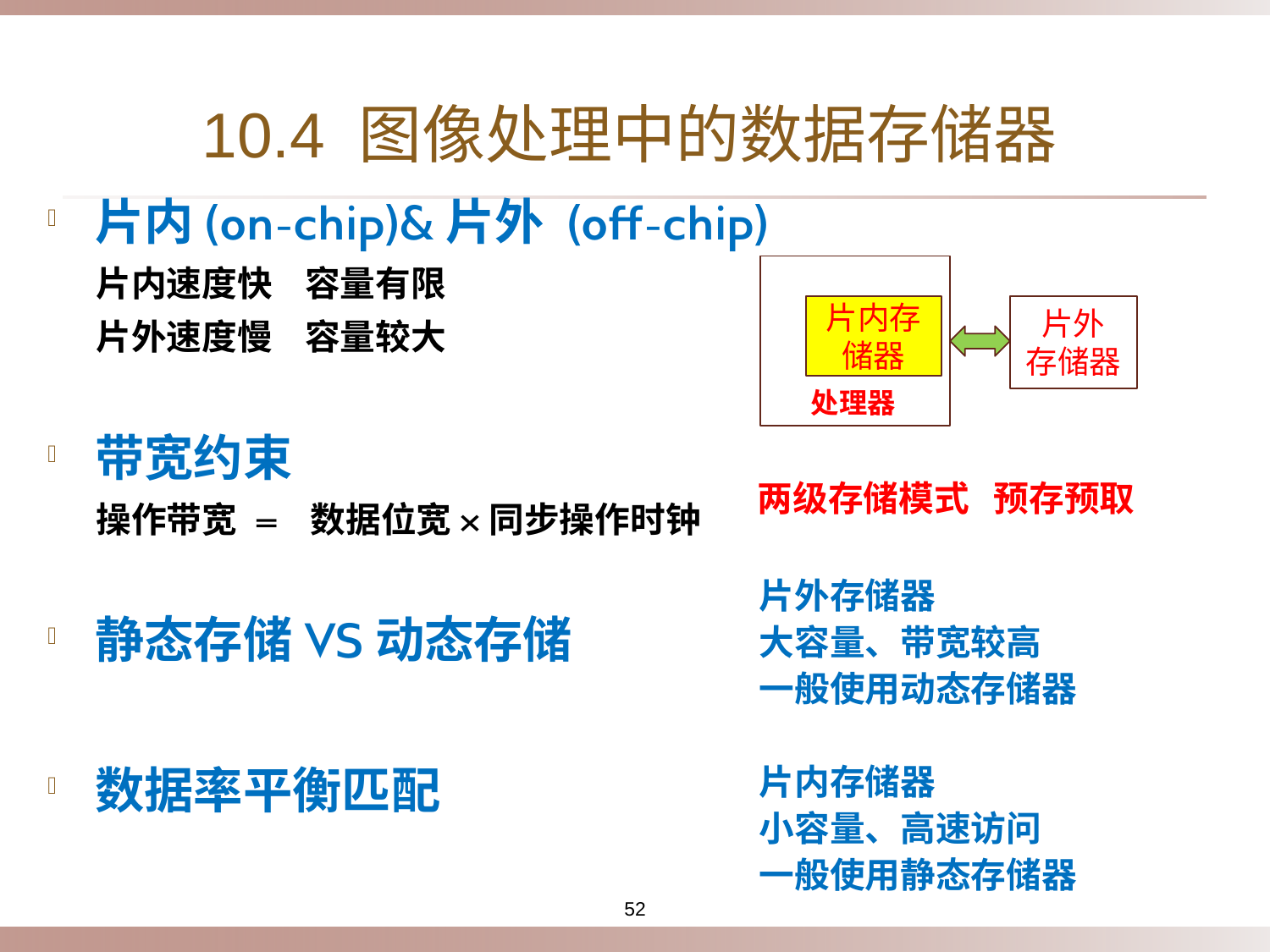

# 10.4 图像处理中的数据存储器
片内(on-chip)&片外 (off-chip)
     片内速度快    容量有限
     片外速度慢    容量较大

带宽约束
     操作带宽 =  数据位宽×同步操作时钟

静态存储VS动态存储

数据率平衡匹配

片内存储器
片外
存储器

处理器
两级存储模式   预存预取
片外存储器
大容量、带宽较高
一般使用动态存储器

片内存储器
小容量、高速访问
一般使用静态存储器

52